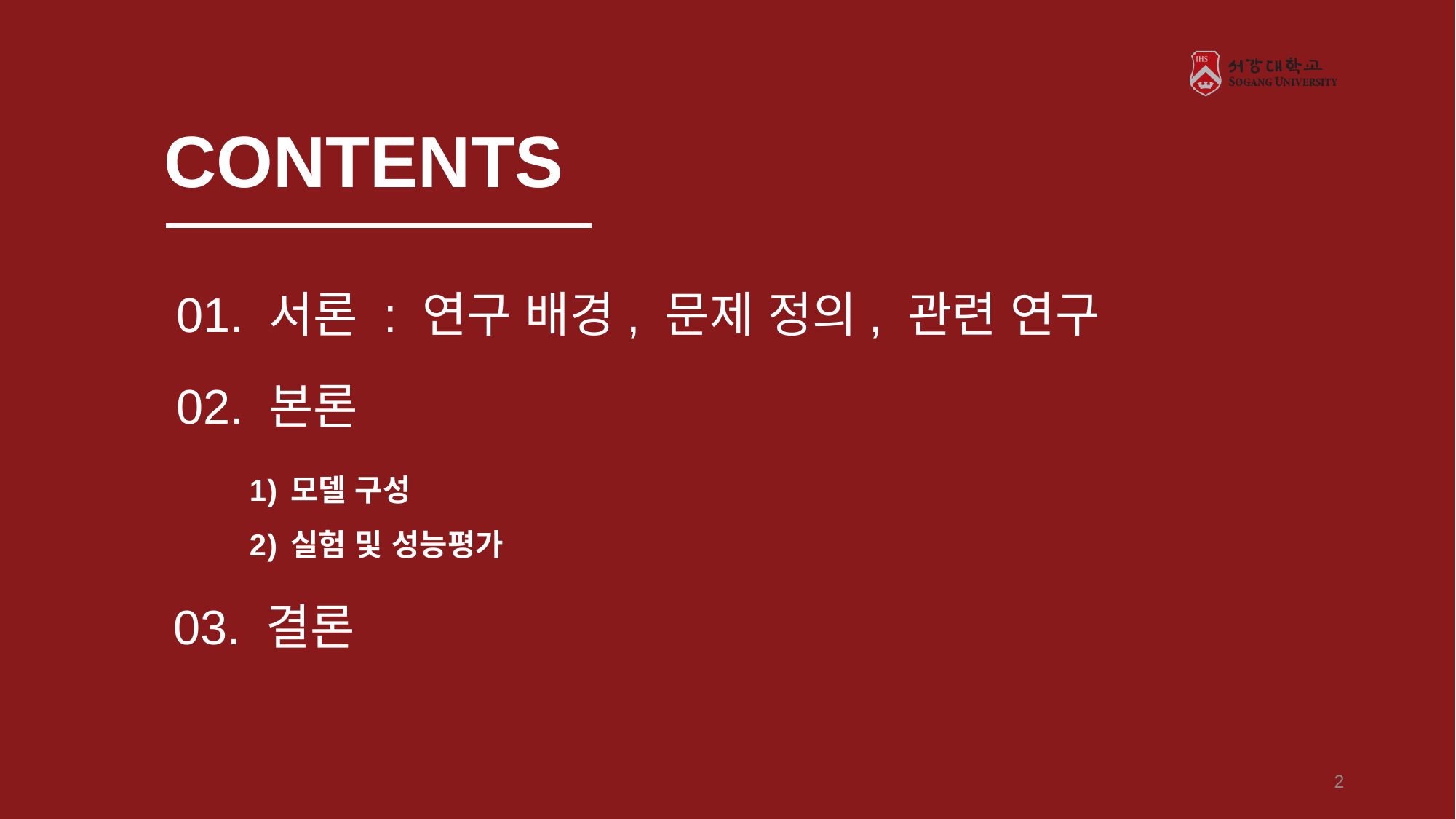

CONTENTS
01. 서론 : 연구 배경, 문제 정의, 관련 연구
02. 본론
모델 구성
실험 및 성능평가
03. 결론
2